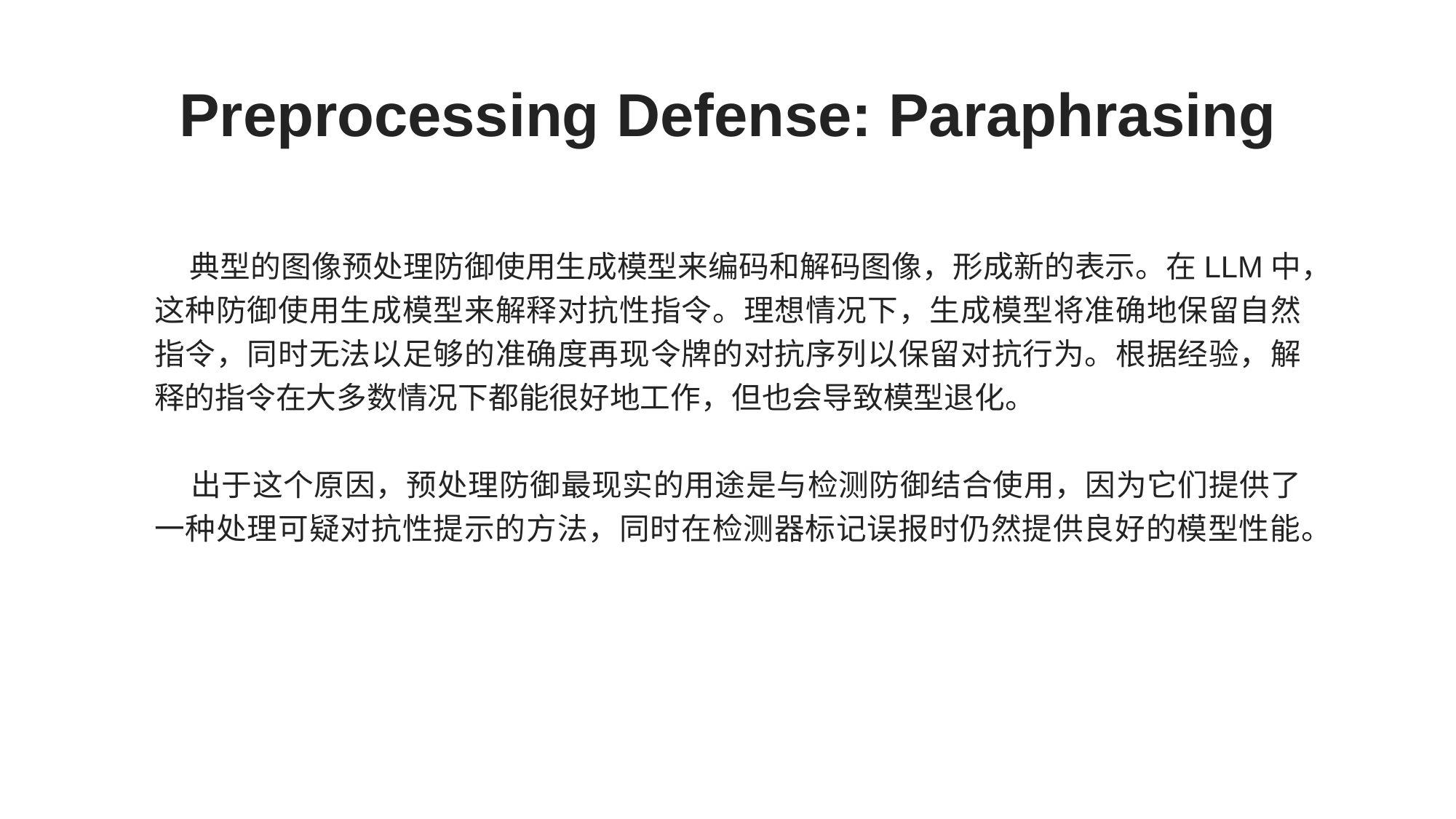

Preprocessing Defense: Paraphrasing
    典型的图像预处理防御使用生成模型来编码和解码图像，形成新的表示。在LLM中，这种防御使用生成模型来解释对抗性指令。理想情况下，生成模型将准确地保留自然指令，同时无法以足够的准确度再现令牌的对抗序列以保留对抗行为。根据经验，解释的指令在大多数情况下都能很好地工作，但也会导致模型退化。

    出于这个原因，预处理防御最现实的用途是与检测防御结合使用，因为它们提供了一种处理可疑对抗性提示的方法，同时在检测器标记误报时仍然提供良好的模型性能。